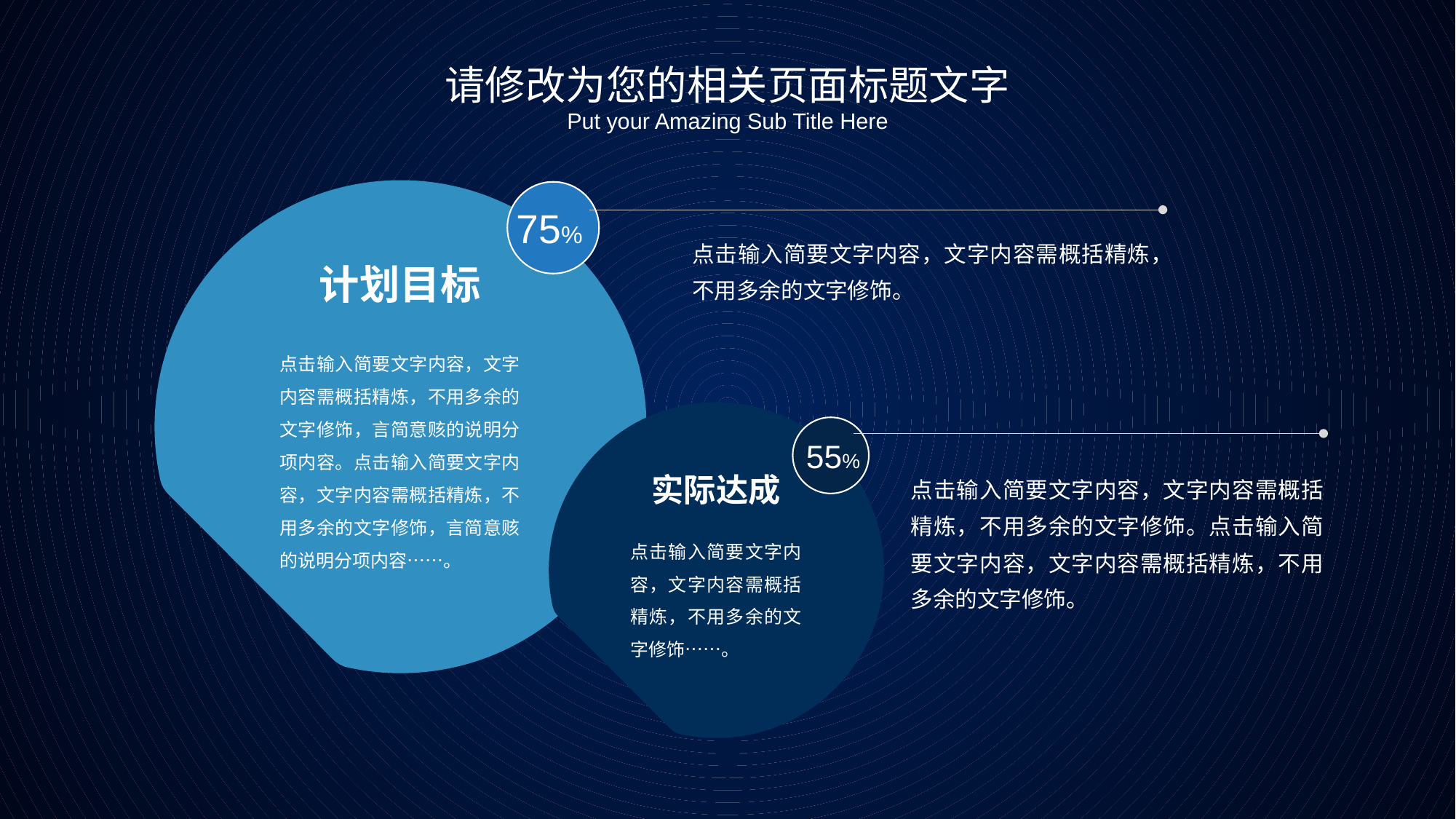

请修改为您的相关页面标题文字
Put your Amazing Sub Title Here

75%
点击输入简要文字内容，文字内容需概括精炼，不用多余的文字修饰。
计划目标
点击输入简要文字内容，文字内容需概括精炼，不用多余的文字修饰，言简意赅的说明分项内容。点击输入简要文字内容，文字内容需概括精炼，不用多余的文字修饰，言简意赅的说明分项内容……。

55%
实际达成
点击输入简要文字内容，文字内容需概括精炼，不用多余的文字修饰。点击输入简要文字内容，文字内容需概括精炼，不用多余的文字修饰。
点击输入简要文字内容，文字内容需概括精炼，不用多余的文字修饰……。